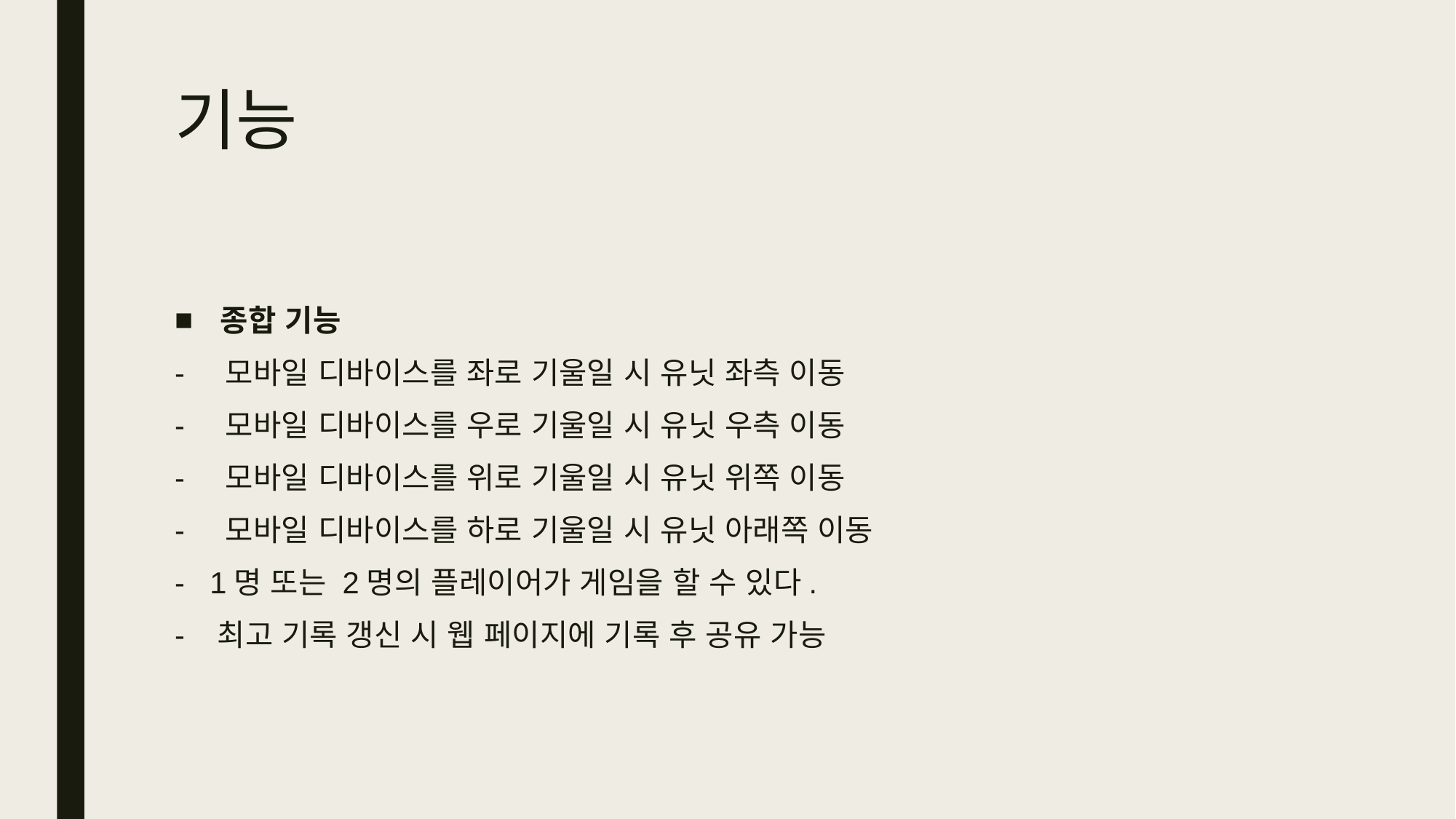

# 기능
종합 기능
-    모바일 디바이스를 좌로 기울일 시 유닛 좌측 이동
-    모바일 디바이스를 우로 기울일 시 유닛 우측 이동
-    모바일 디바이스를 위로 기울일 시 유닛 위쪽 이동
-    모바일 디바이스를 하로 기울일 시 유닛 아래쪽 이동
-   1명 또는 2명의 플레이어가 게임을 할 수 있다.
-   최고 기록 갱신 시 웹 페이지에 기록 후 공유 가능